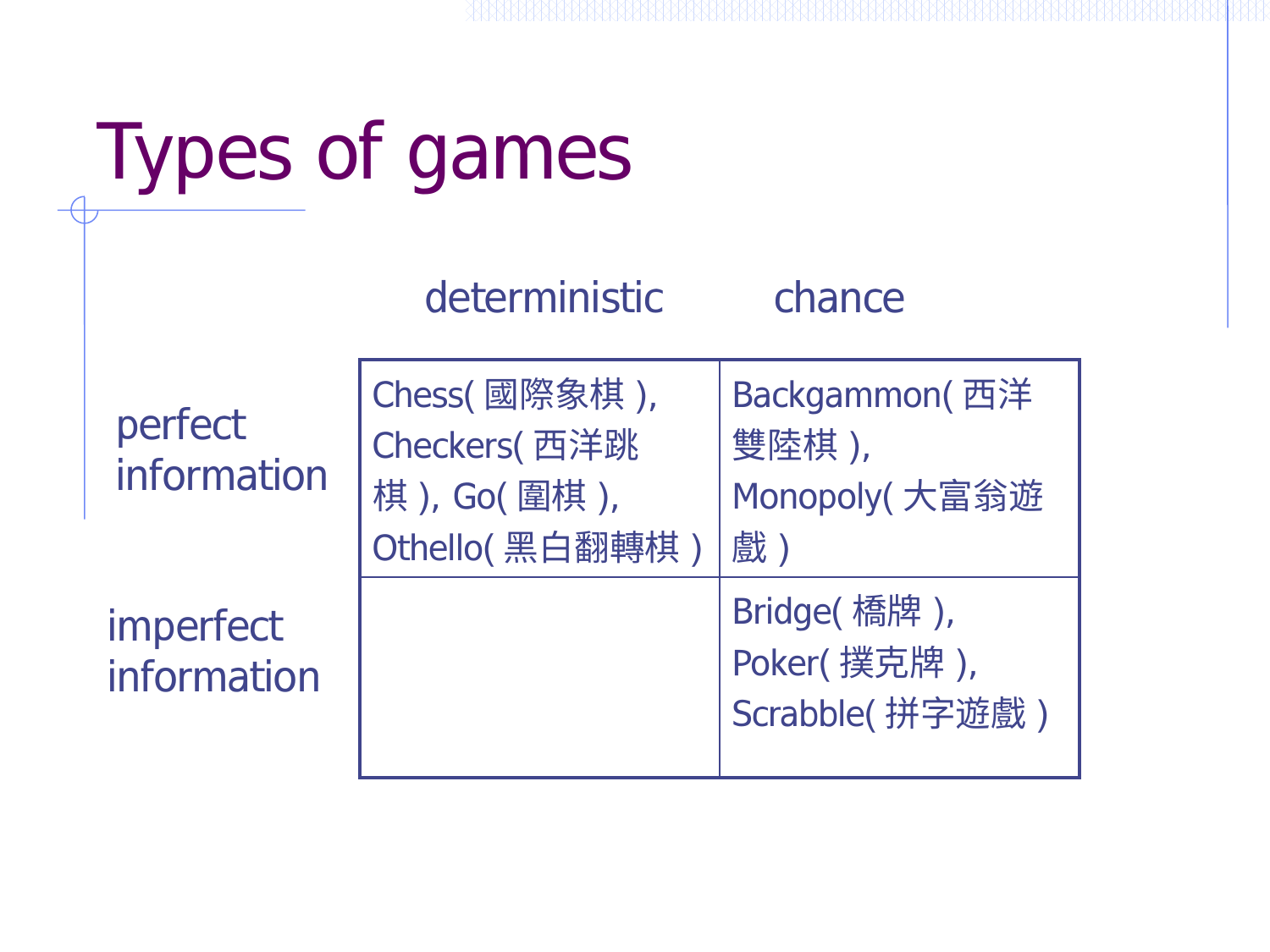

# Types of games
deterministic
chance
| Chess(國際象棋), Checkers(西洋跳棋), Go(圍棋), Othello(黑白翻轉棋) | Backgammon(西洋雙陸棋), Monopoly(大富翁遊戲) |
| --- | --- |
|  | Bridge(橋牌), Poker(撲克牌), Scrabble(拼字遊戲) |
perfect information
imperfect information